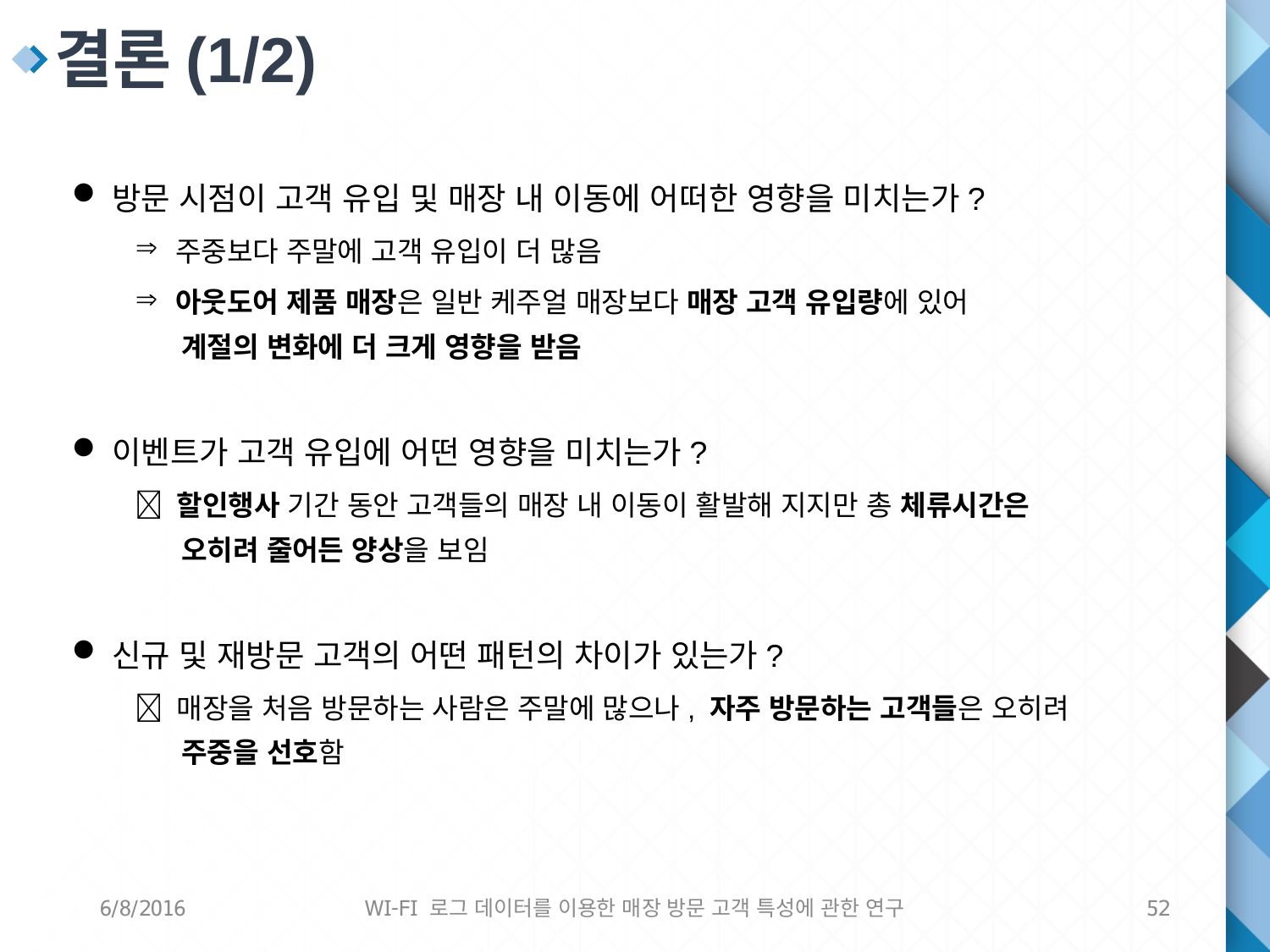

결론(1/2)

방문 시점이 고객 유입 및 매장 내 이동에 어떠한 영향을 미치는가?
주중보다 주말에 고객 유입이 더 많음
아웃도어 제품 매장은 일반 케주얼 매장보다 매장 고객 유입량에 있어
     계절의 변화에 더 크게 영향을 받음

이벤트가 고객 유입에 어떤 영향을 미치는가?
⇒ 할인행사 기간 동안 고객들의 매장 내 이동이 활발해 지지만 총 체류시간은
     오히려 줄어든 양상을 보임

신규 및 재방문 고객의 어떤 패턴의 차이가 있는가?
⇒ 매장을 처음 방문하는 사람은 주말에 많으나, 자주 방문하는 고객들은 오히려
     주중을 선호함
6/8/2016
WI-FI 로그 데이터를 이용한 매장 방문 고객 특성에 관한 연구
52